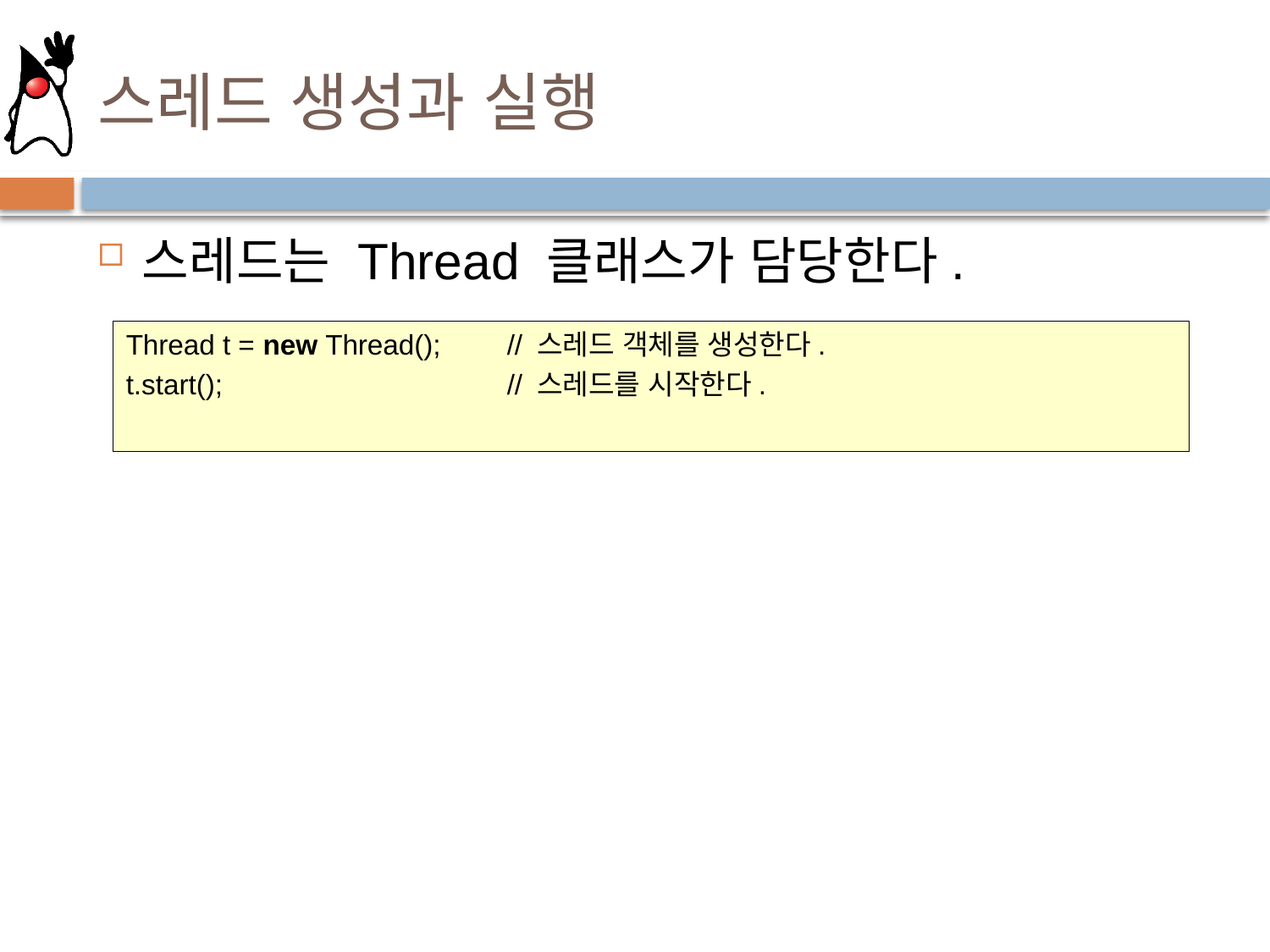

# 스레드 생성과 실행
스레드는 Thread 클래스가 담당한다.
Thread t = new Thread();	// 스레드 객체를 생성한다.
t.start();			// 스레드를 시작한다.